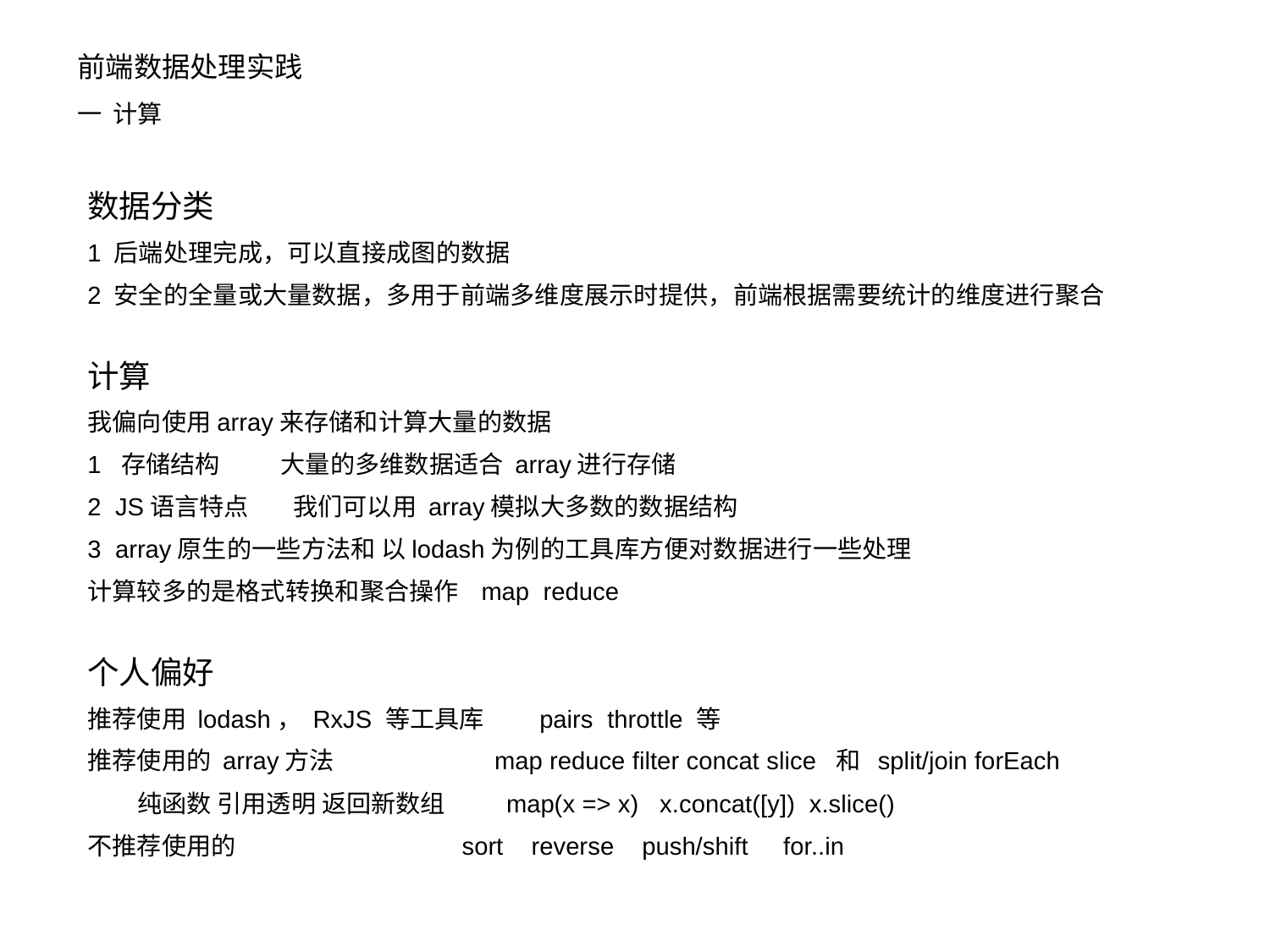

# 前端数据处理实践 一  计算
数据分类
1 后端处理完成，可以直接成图的数据
2 安全的全量或大量数据，多用于前端多维度展示时提供，前端根据需要统计的维度进行聚合

计算
我偏向使用array来存储和计算大量的数据
1  存储结构           大量的多维数据适合 array进行存储
2  JS语言特点        我们可以用 array模拟大多数的数据结构
3  array原生的一些方法和 以lodash为例的工具库方便对数据进行一些处理
计算较多的是格式转换和聚合操作   map  reduce

个人偏好
推荐使用 lodash， RxJS 等工具库         pairs  throttle 等
推荐使用的 array方法                            map reduce filter concat slice  和  split/join forEach
        纯函数 引用透明 返回新数组          map(x => x)   x.concat([y])  x.slice()
不推荐使用的                                        sort    reverse    push/shift     for..in